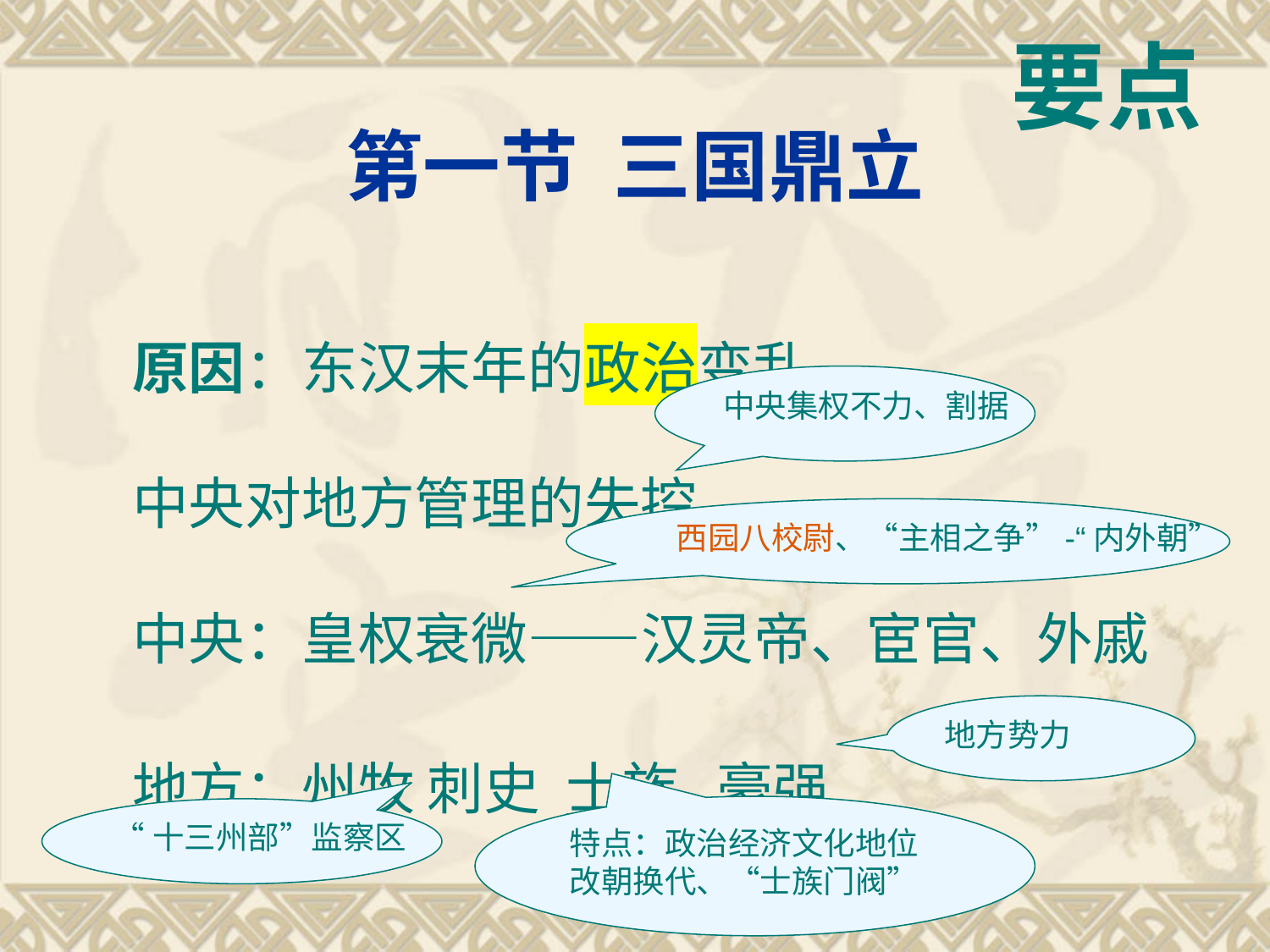

要点
# 第一节  三国鼎立
原因：东汉末年的政治变乱
中央对地方管理的失控
中央：皇权衰微——汉灵帝、宦官、外戚
地方：州牧 刺史  士族   豪强
中央集权不力、割据
西园八校尉、“主相之争”-“内外朝”
地方势力
特点：政治经济文化地位
改朝换代、“士族门阀”
“十三州部”监察区